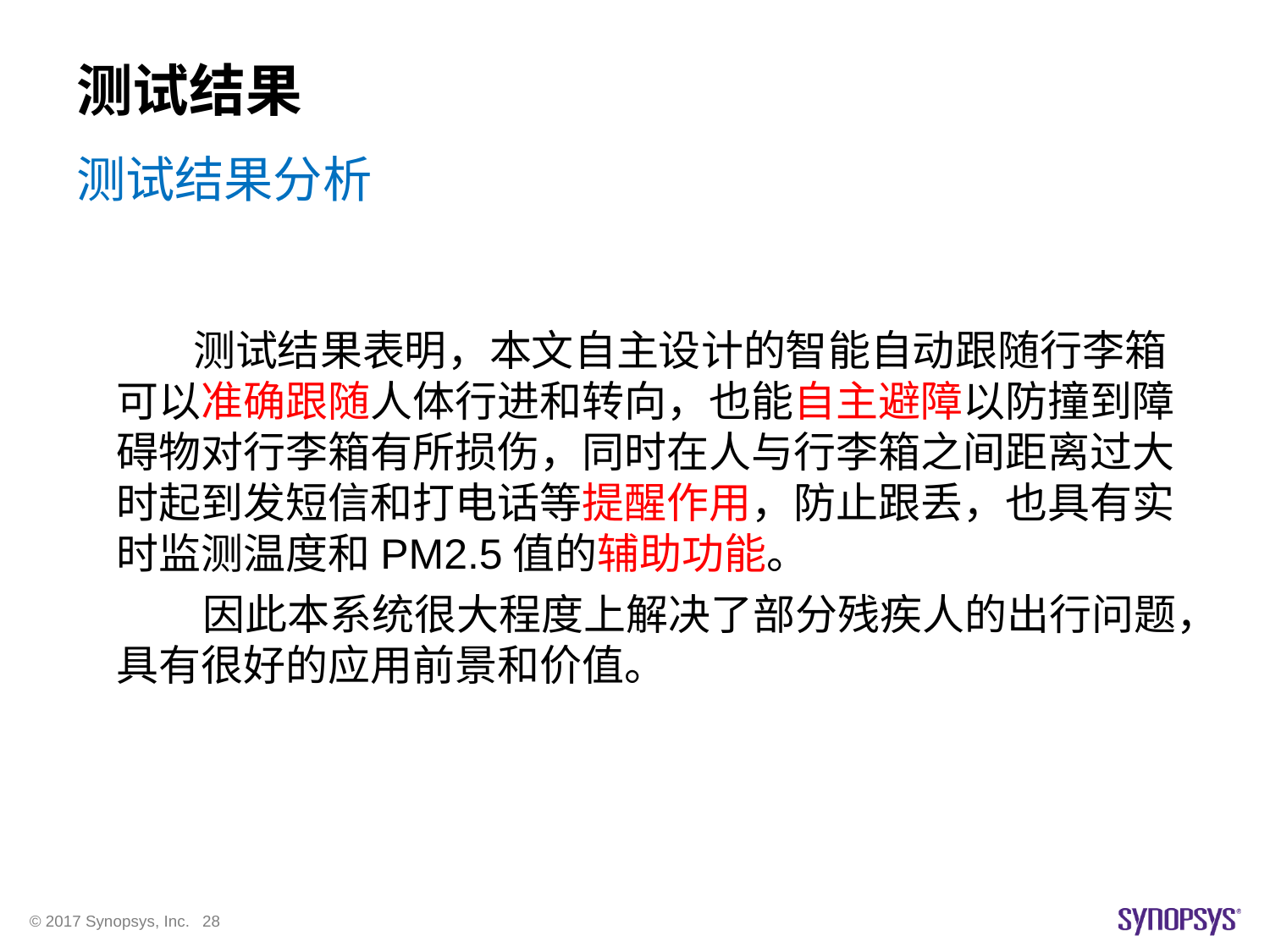

# 测试结果
测试结果分析

       测试结果表明，本文自主设计的智能自动跟随行李箱可以准确跟随人体行进和转向，也能自主避障以防撞到障碍物对行李箱有所损伤，同时在人与行李箱之间距离过大时起到发短信和打电话等提醒作用，防止跟丢，也具有实时监测温度和PM2.5值的辅助功能。
        因此本系统很大程度上解决了部分残疾人的出行问题，具有很好的应用前景和价值。